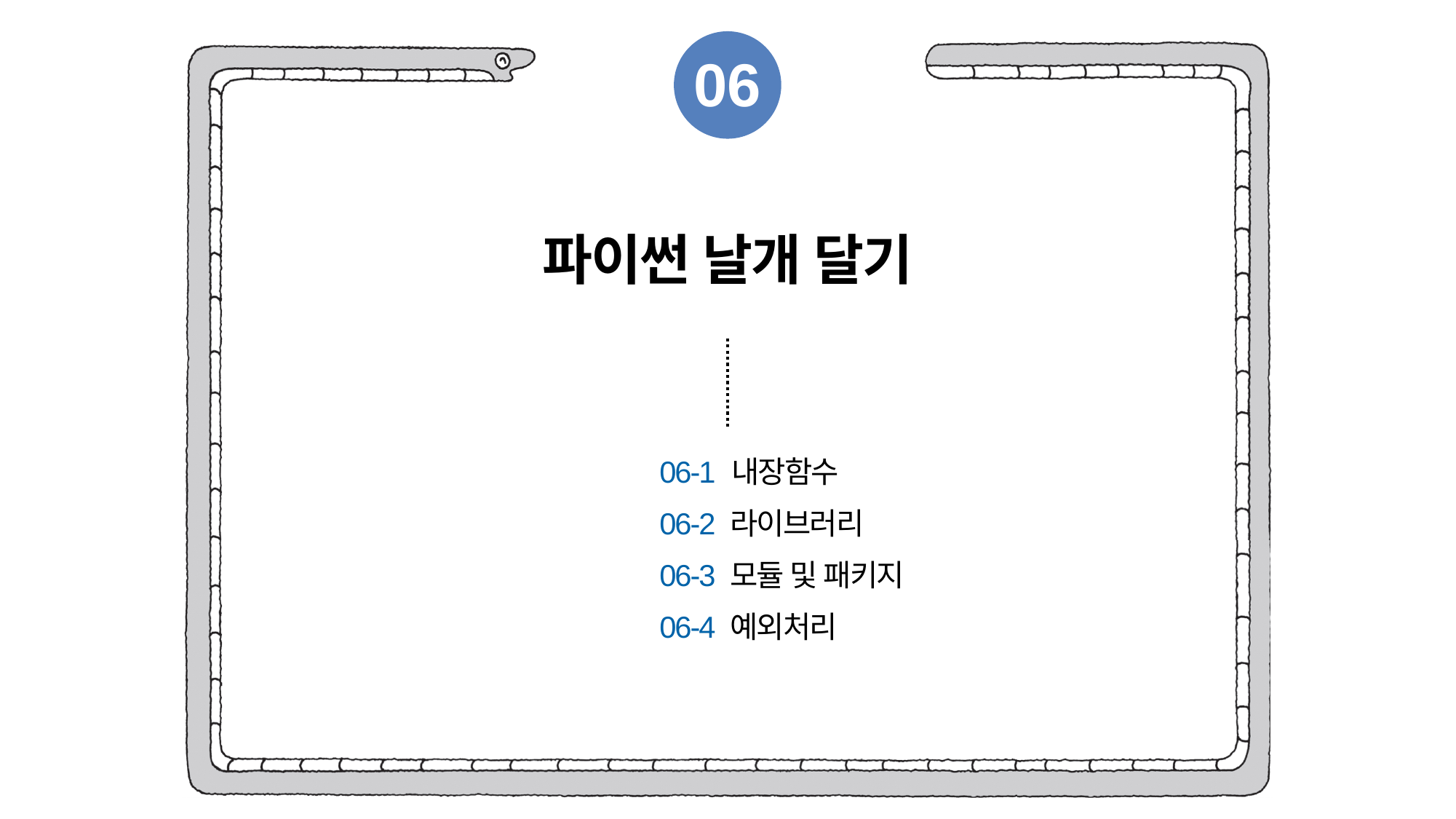

06
파이썬 날개 달기
06-1 내장함수
06-2 라이브러리
06-3 모듈 및 패키지
06-4 예외처리